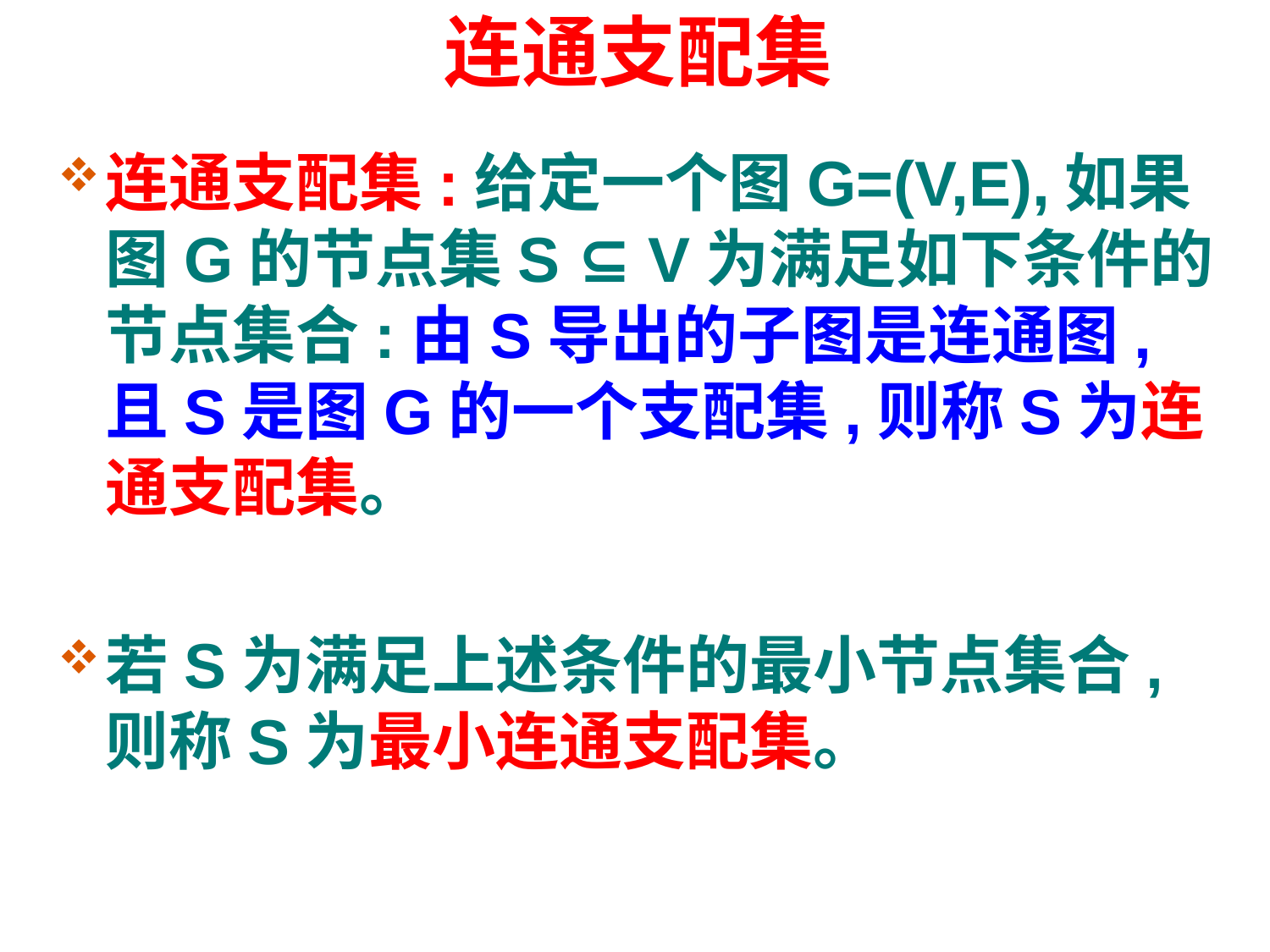

# 连通支配集
连通支配集:给定一个图G=(V,E),如果图G的节点集S ⊆ V为满足如下条件的节点集合:由S导出的子图是连通图,且S是图G的一个支配集,则称S为连通支配集。

若S为满足上述条件的最小节点集合,则称S为最小连通支配集。